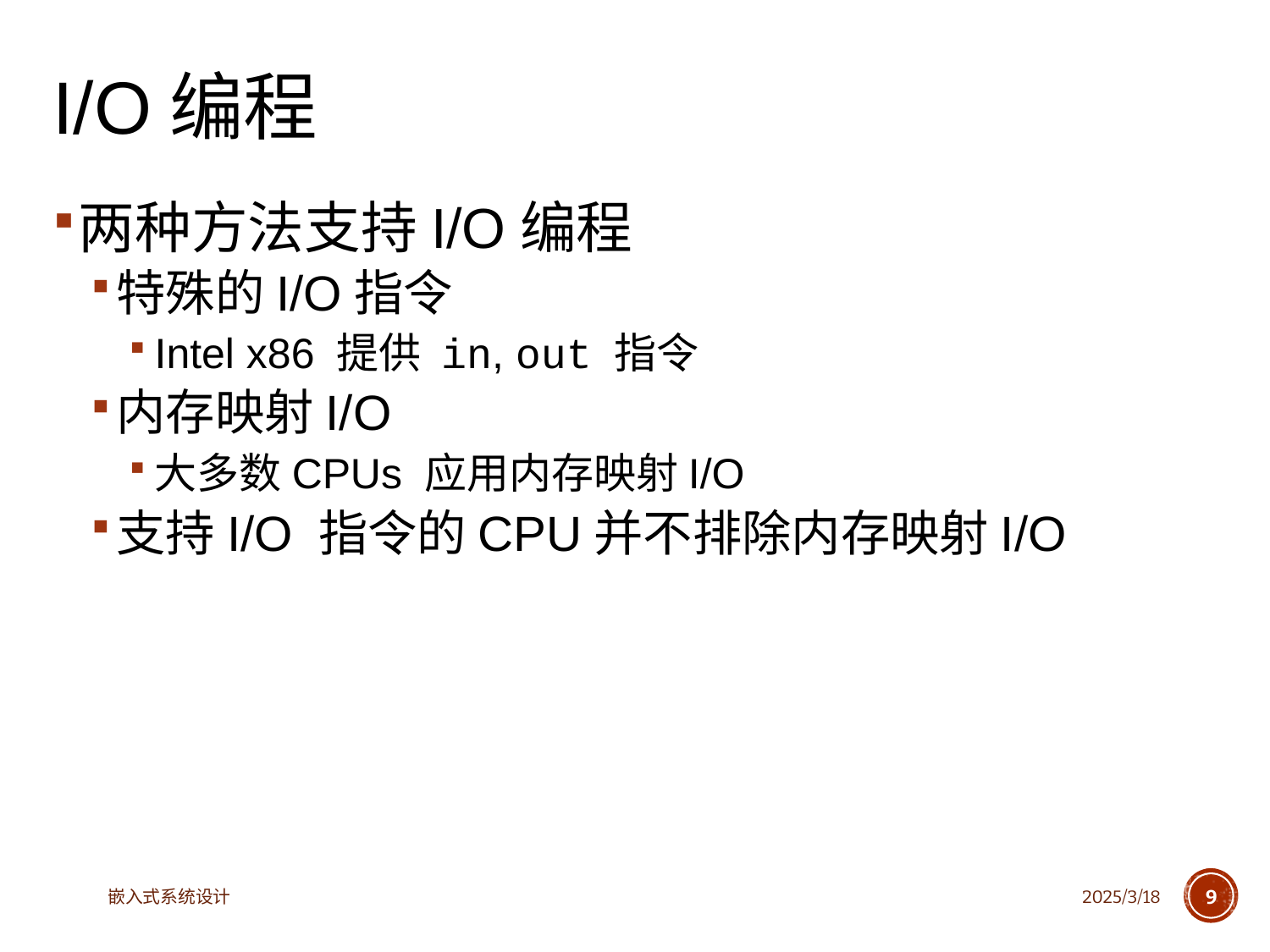

# I/O编程
两种方法支持I/O编程
特殊的I/O指令
Intel x86 提供 in, out 指令
内存映射I/O
大多数CPUs 应用内存映射I/O
支持I/O 指令的CPU并不排除内存映射I/O
嵌入式系统设计
2025/3/18
9